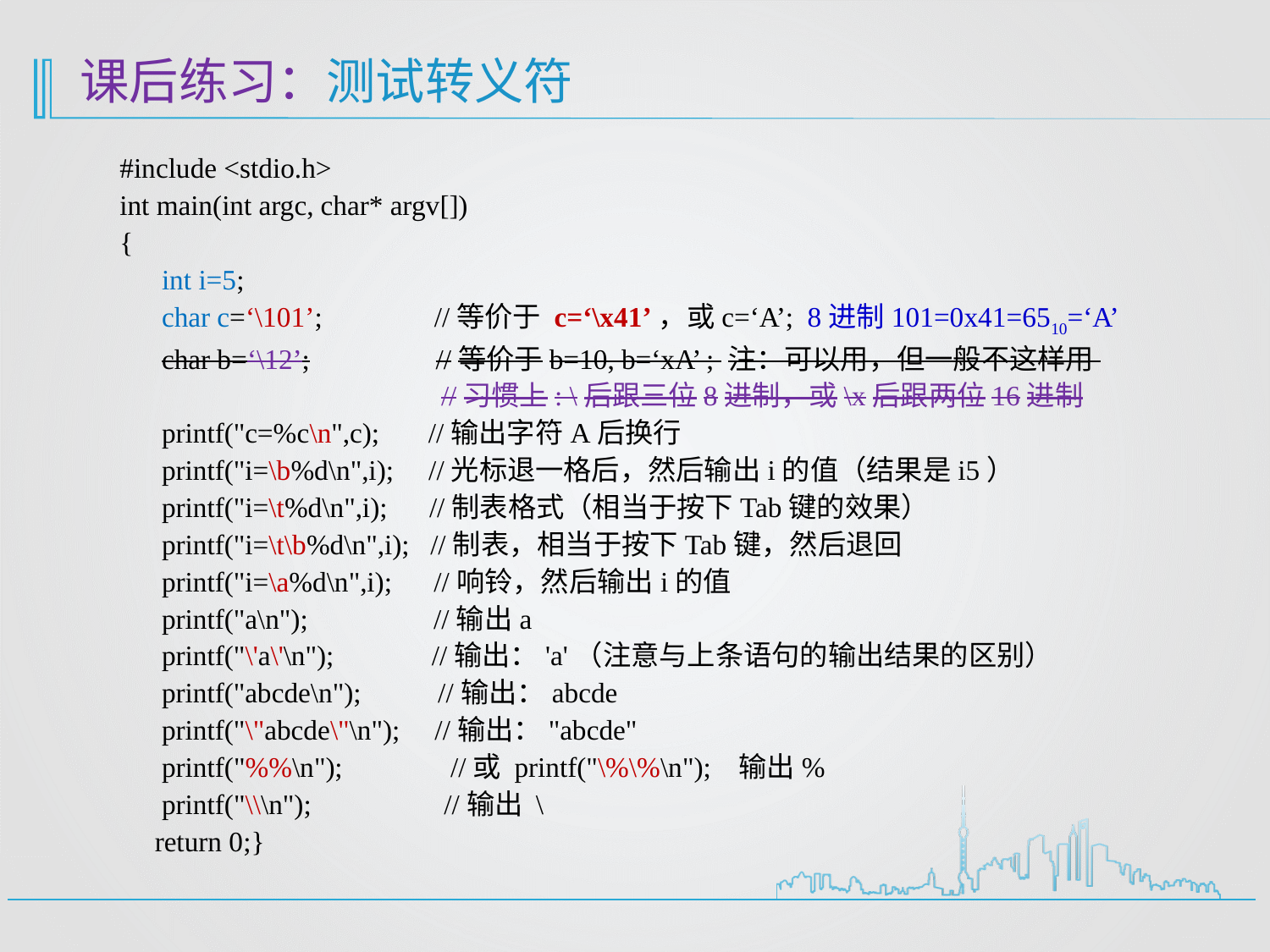

# 课后练习：测试转义符
#include <stdio.h>
int main(int argc, char* argv[])
{
      int i=5;
      char c=‘\101’;                //等价于 c=‘\x41’，或c=‘A’;  8进制101=0x41=6510=‘A’
      char b=‘\12’;                  //等价于b=10, b=‘xA’ ; 注：可以用，但一般不这样用
                                              //习惯上: \后跟三位8进制，或\x后跟两位16进制
      printf("c=%c\n",c);       //输出字符A后换行
      printf("i=\b%d\n",i);     //光标退一格后，然后输出i的值（结果是i5）
      printf("i=\t%d\n",i);      //制表格式（相当于按下Tab键的效果）
      printf("i=\t\b%d\n",i);   //制表，相当于按下Tab键，然后退回
      printf("i=\a%d\n",i);      //响铃，然后输出i的值
      printf("a\n");                  //输出a
      printf("\'a\'\n");              //输出：'a'（注意与上条语句的输出结果的区别）
      printf("abcde\n");           //输出：abcde
      printf("\"abcde\"\n");     //输出："abcde"
      printf("%%\n");  	           //或 printf("\%\%\n");   输出%
      printf("\\\n");                   //输出 \
     return 0;}